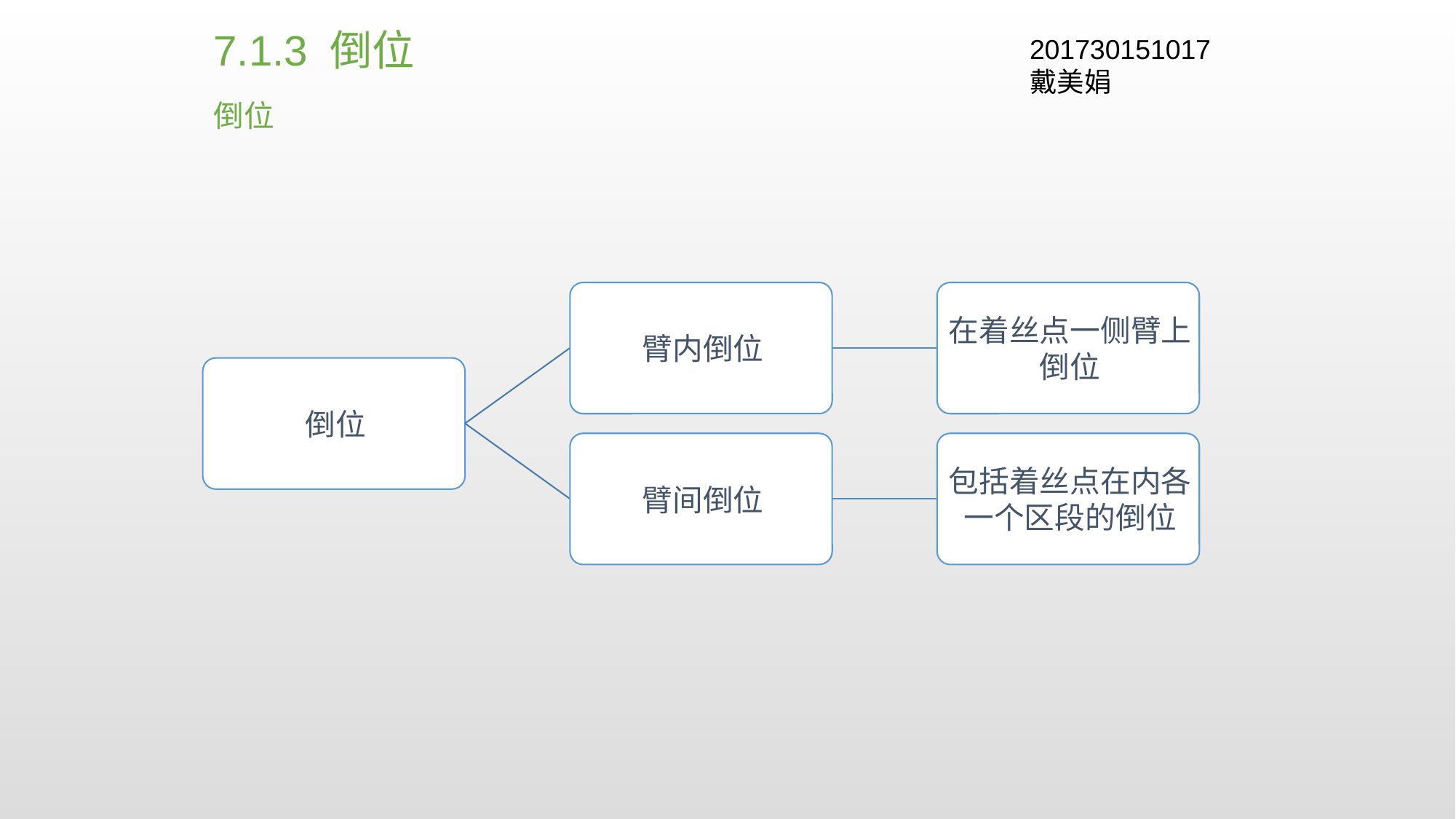

7.1.3 倒位
201730151017
戴美娟
倒位
倒位

臂内倒位

在着丝点一侧臂上倒位

臂间倒位

包括着丝点在内各一个区段的倒位